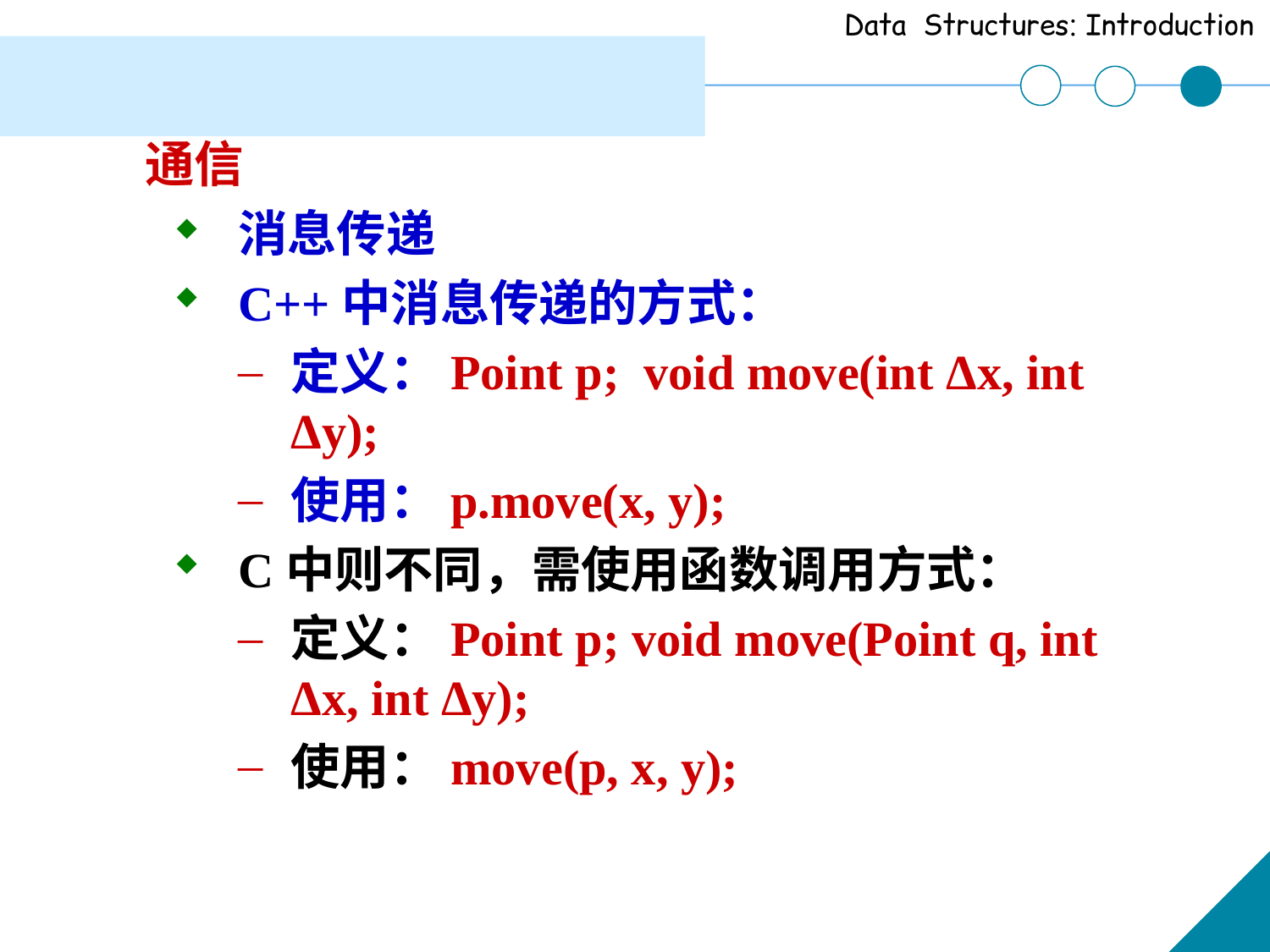

通信
消息传递
C++中消息传递的方式：
定义：Point p;  void move(int Δx, int Δy);
使用：p.move(x, y);
C中则不同，需使用函数调用方式：
定义：Point p; void move(Point q, int Δx, int Δy);
使用：move(p, x, y);